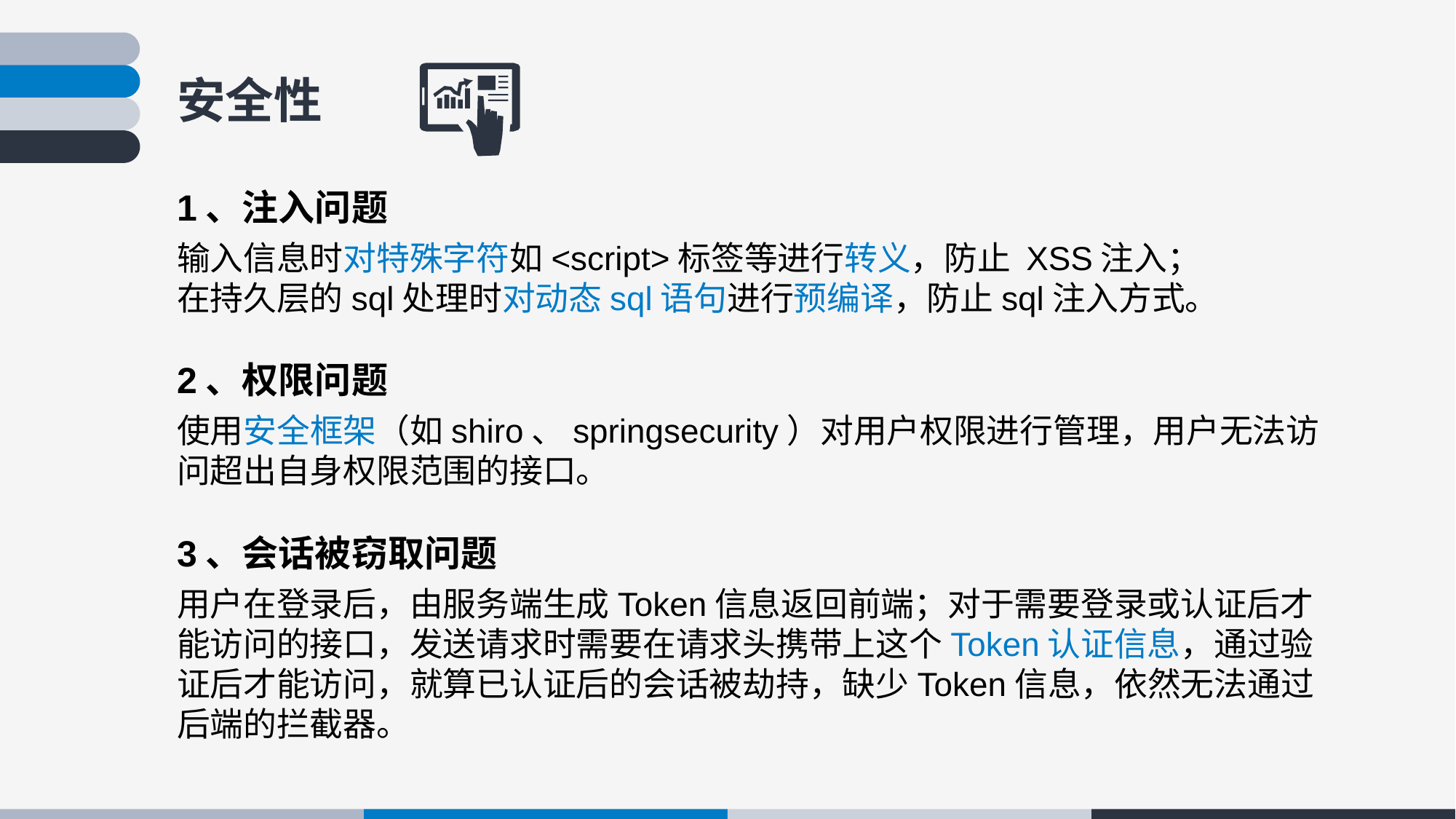

安全性
1、注入问题

输入信息时对特殊字符如<script>标签等进行转义，防止 XSS注入；
在持久层的sql处理时对动态sql语句进行预编译，防止sql注入方式。

2、权限问题

使用安全框架（如shiro、springsecurity）对用户权限进行管理，用户无法访问超出自身权限范围的接口。

3、会话被窃取问题

用户在登录后，由服务端生成Token信息返回前端；对于需要登录或认证后才能访问的接口，发送请求时需要在请求头携带上这个Token认证信息，通过验证后才能访问，就算已认证后的会话被劫持，缺少Token信息，依然无法通过后端的拦截器。